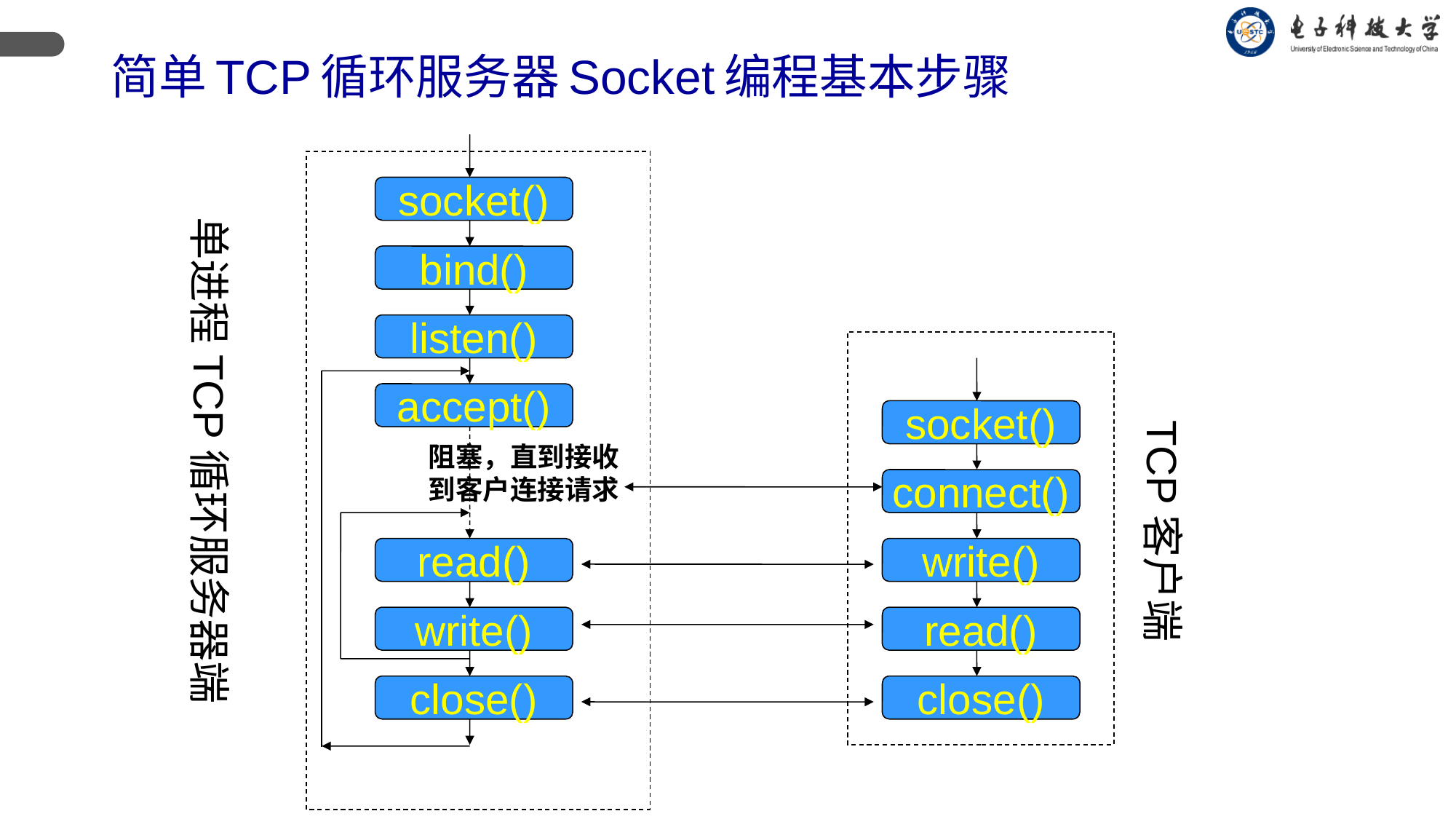

# 简单TCP循环服务器Socket编程基本步骤

socket()

bind()

listen()

accept()

阻塞，直到接收
到客户连接请求

read()

write()

close()

单进程TCP循环服务器端

socket()
TCP客户端

connect()

write()

read()

close()